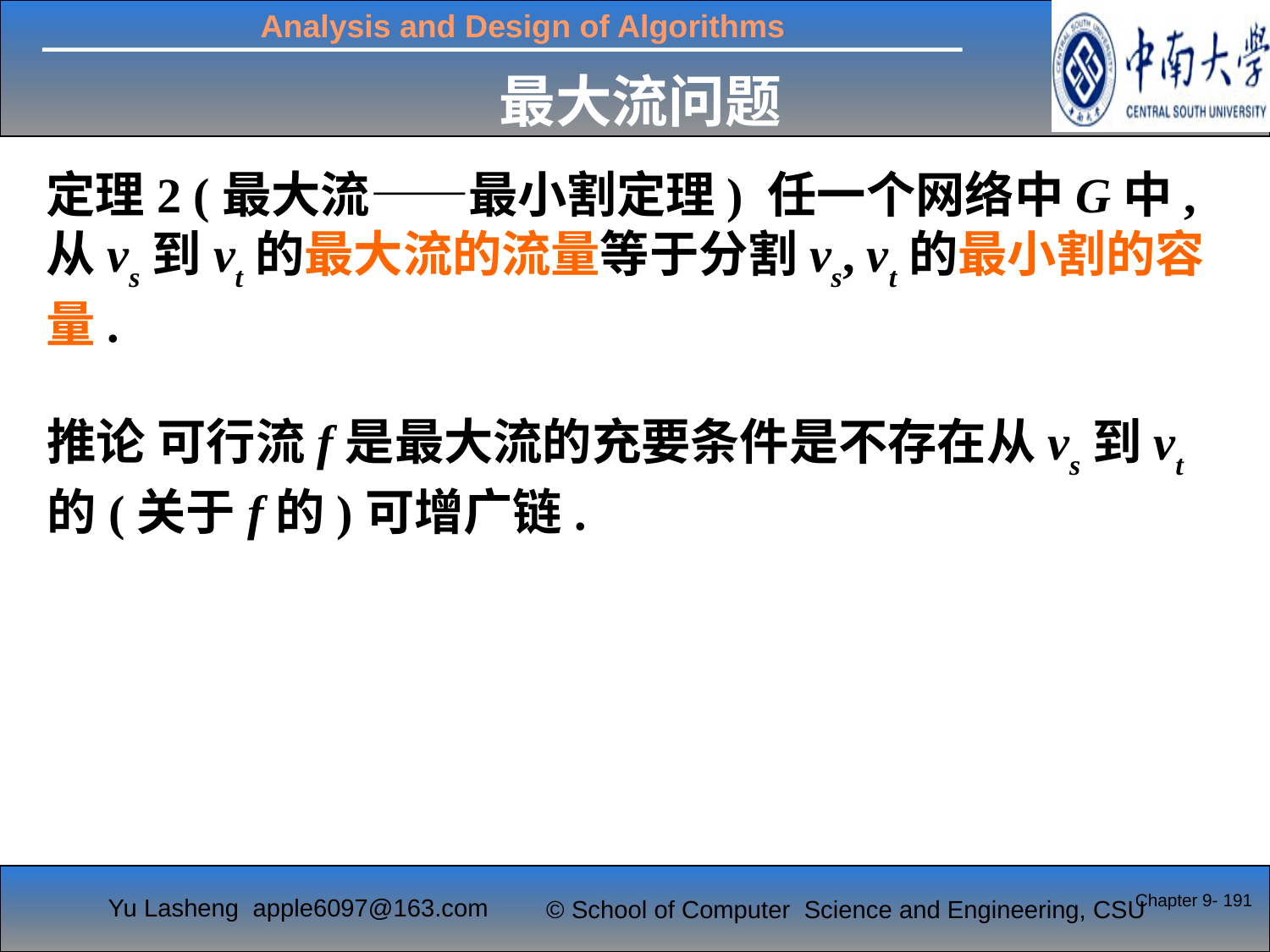

最大流问题
定理2 (最大流——最小割定理) 任一个网络中G中, 从vs到vt的最大流的流量等于分割vs, vt的最小割的容量.
推论 可行流f是最大流的充要条件是不存在从vs到vt的(关于f的)可增广链.
Chapter 9- 191